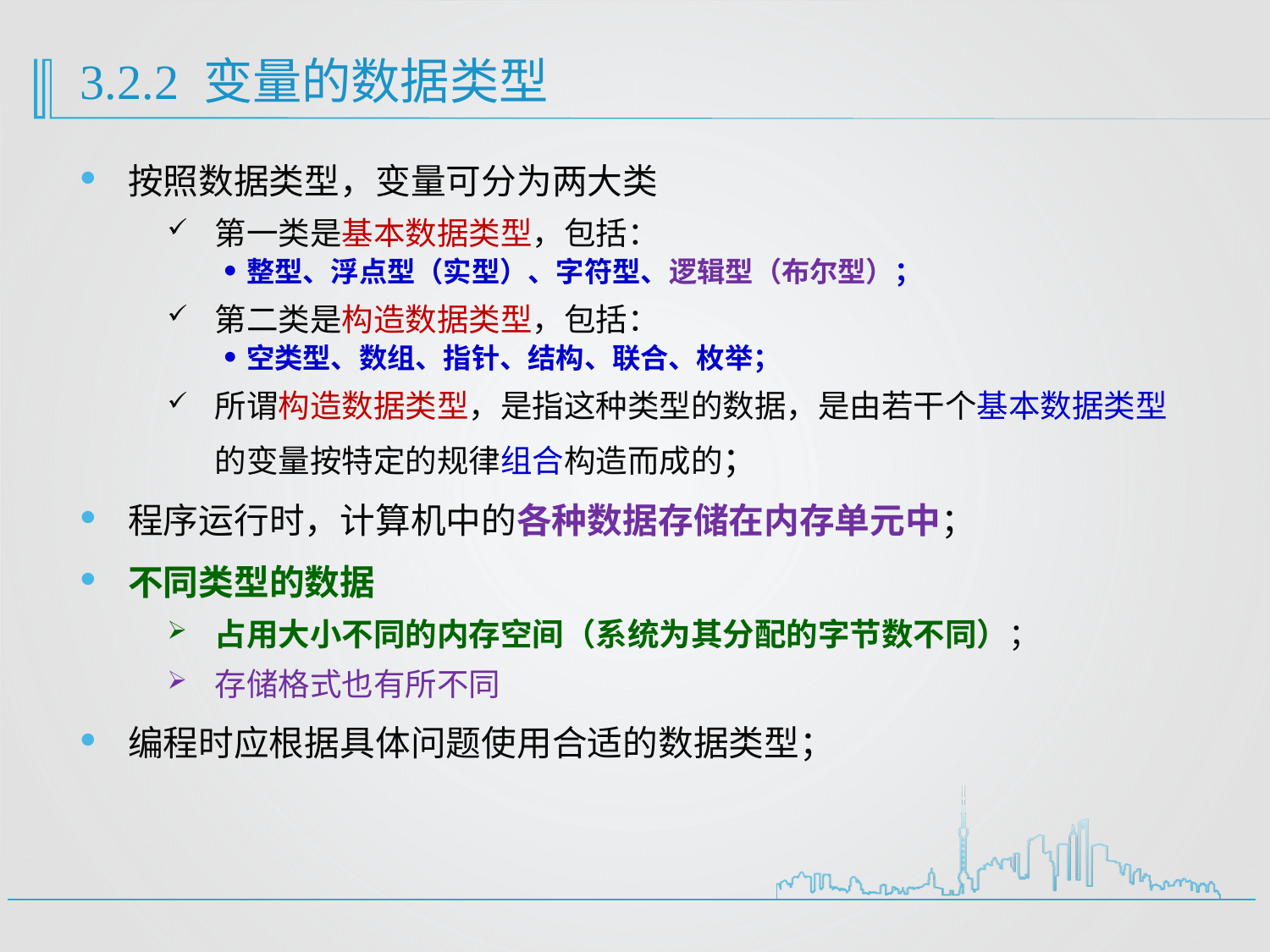

# 3.2.2 变量的数据类型
按照数据类型，变量可分为两大类
第一类是基本数据类型，包括：
整型、浮点型（实型）、字符型、逻辑型（布尔型）；
第二类是构造数据类型，包括：
空类型、数组、指针、结构、联合、枚举；
所谓构造数据类型，是指这种类型的数据，是由若干个基本数据类型的变量按特定的规律组合构造而成的；
程序运行时，计算机中的各种数据存储在内存单元中；
不同类型的数据
占用大小不同的内存空间（系统为其分配的字节数不同）；
存储格式也有所不同
编程时应根据具体问题使用合适的数据类型；